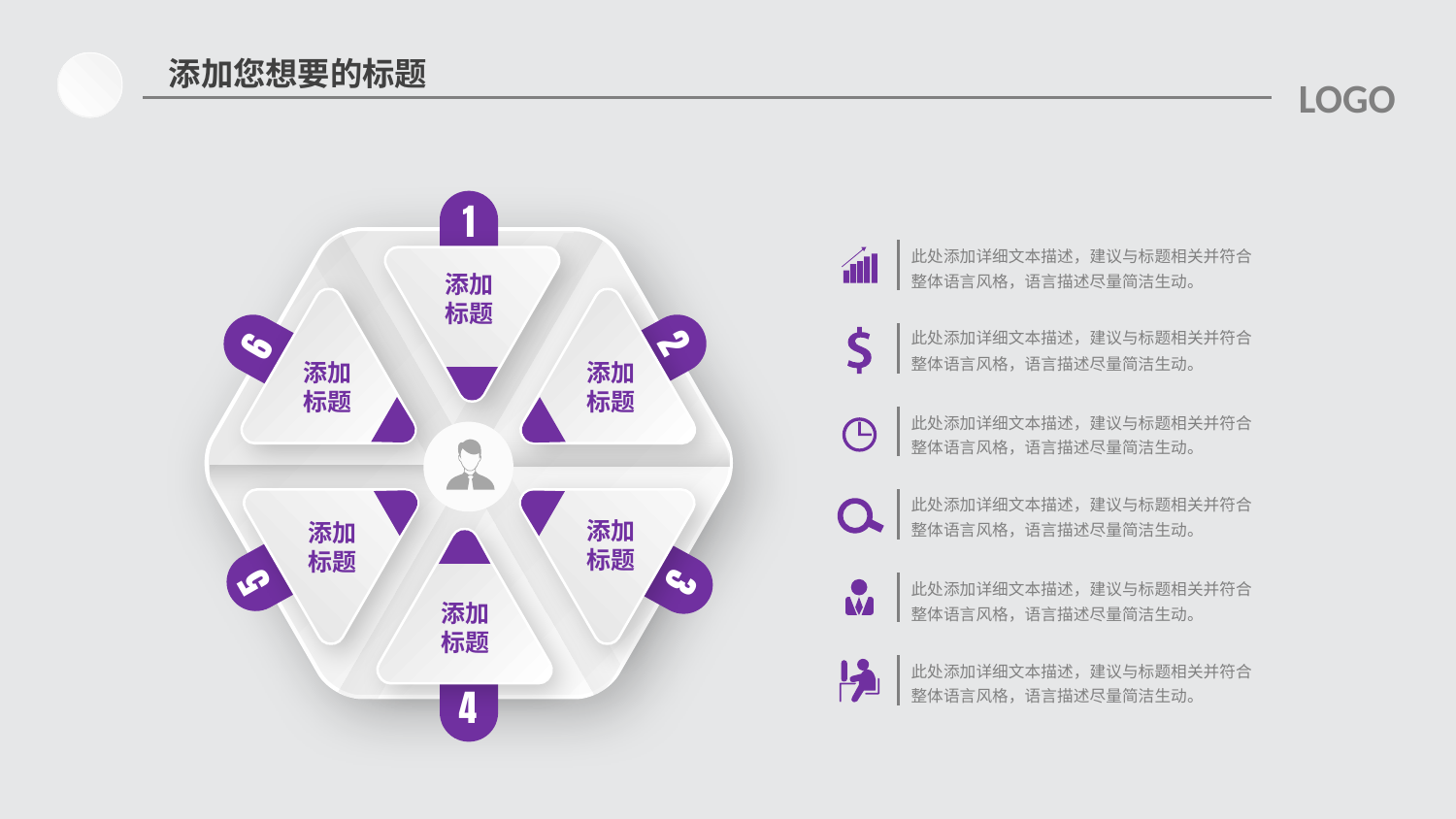

添加您想要的标题

LOGO

1

此处添加详细文本描述，建议与标题相关并符合整体语言风格，语言描述尽量简洁生动。

添加
标题

2

6
此处添加详细文本描述，建议与标题相关并符合整体语言风格，语言描述尽量简洁生动。

添加
标题
添加
标题
此处添加详细文本描述，建议与标题相关并符合整体语言风格，语言描述尽量简洁生动。

5

3
此处添加详细文本描述，建议与标题相关并符合整体语言风格，语言描述尽量简洁生动。

添加
标题
添加
标题

4
此处添加详细文本描述，建议与标题相关并符合整体语言风格，语言描述尽量简洁生动。

添加
标题
此处添加详细文本描述，建议与标题相关并符合整体语言风格，语言描述尽量简洁生动。